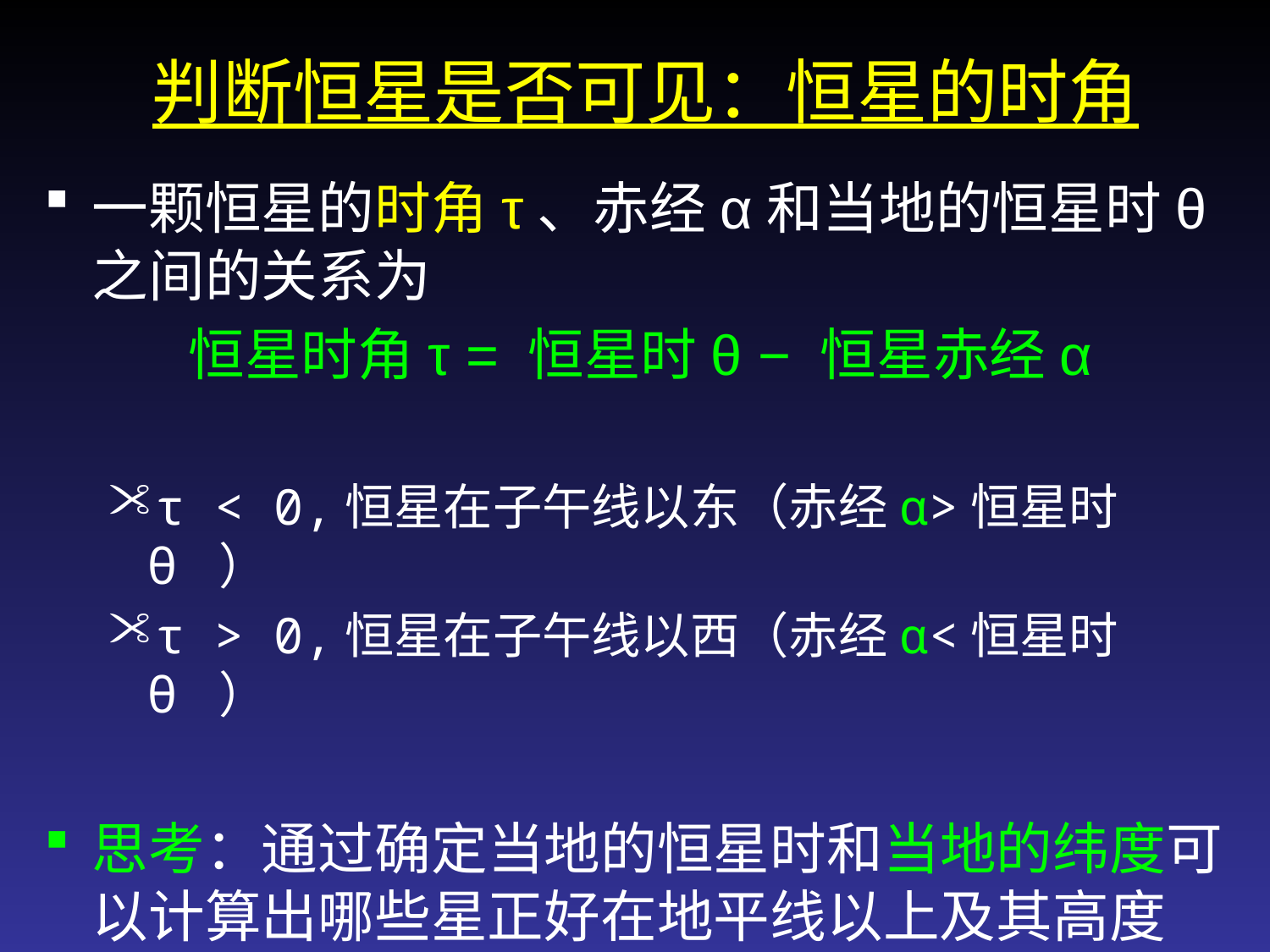

判断恒星是否可见：恒星的时角
一颗恒星的时角τ、赤经α和当地的恒星时θ之间的关系为
恒星时角τ = 恒星时θ − 恒星赤经α

τ < 0,恒星在子午线以东（赤经α>恒星时θ ）
τ > 0,恒星在子午线以西（赤经α<恒星时θ ）

思考：通过确定当地的恒星时和当地的纬度可以计算出哪些星正好在地平线以上及其高度